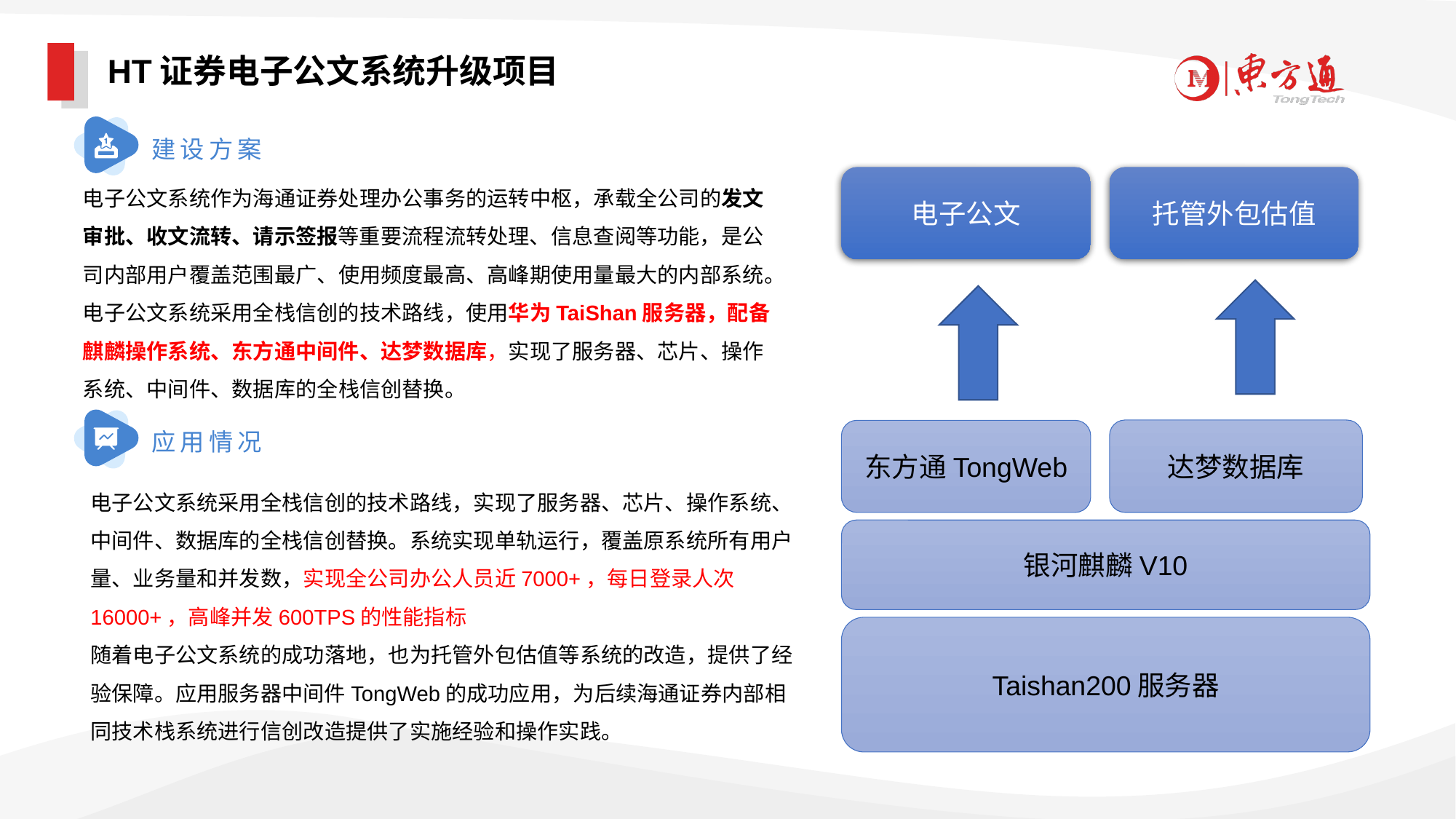

HT证券电子公文系统升级项目

建设方案
电子公文系统作为海通证券处理办公事务的运转中枢，承载全公司的发文审批、收文流转、请示签报等重要流程流转处理、信息查阅等功能，是公司内部用户覆盖范围最广、使用频度最高、高峰期使用量最大的内部系统。电子公文系统采用全栈信创的技术路线，使用华为TaiShan服务器，配备麒麟操作系统、东方通中间件、达梦数据库，实现了服务器、芯片、操作系统、中间件、数据库的全栈信创替换。
电子公文
托管外包估值

应用情况
达梦数据库
东方通TongWeb
电子公文系统采用全栈信创的技术路线，实现了服务器、芯片、操作系统、中间件、数据库的全栈信创替换。系统实现单轨运行，覆盖原系统所有用户量、业务量和并发数，实现全公司办公人员近7000+，每日登录人次16000+，高峰并发600TPS的性能指标
随着电子公文系统的成功落地，也为托管外包估值等系统的改造，提供了经验保障。应用服务器中间件TongWeb的成功应用，为后续海通证券内部相同技术栈系统进行信创改造提供了实施经验和操作实践。
银河麒麟V10
Taishan200服务器